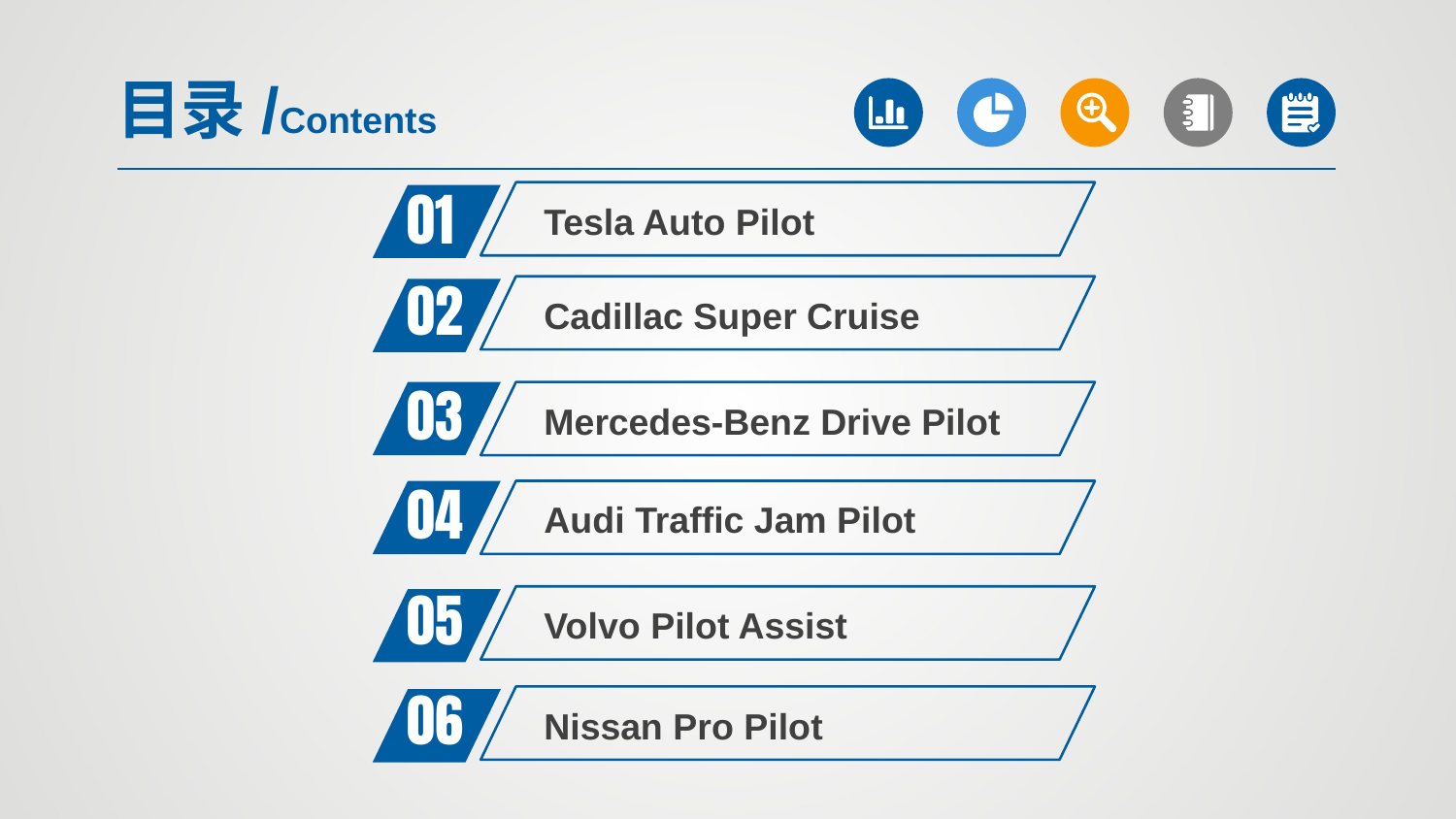

目录/Contents

01

Tesla Auto Pilot
02

Cadillac Super Cruise
03

Mercedes-Benz Drive Pilot
04

Audi Traffic Jam Pilot
05

Volvo Pilot Assist
06

Nissan Pro Pilot